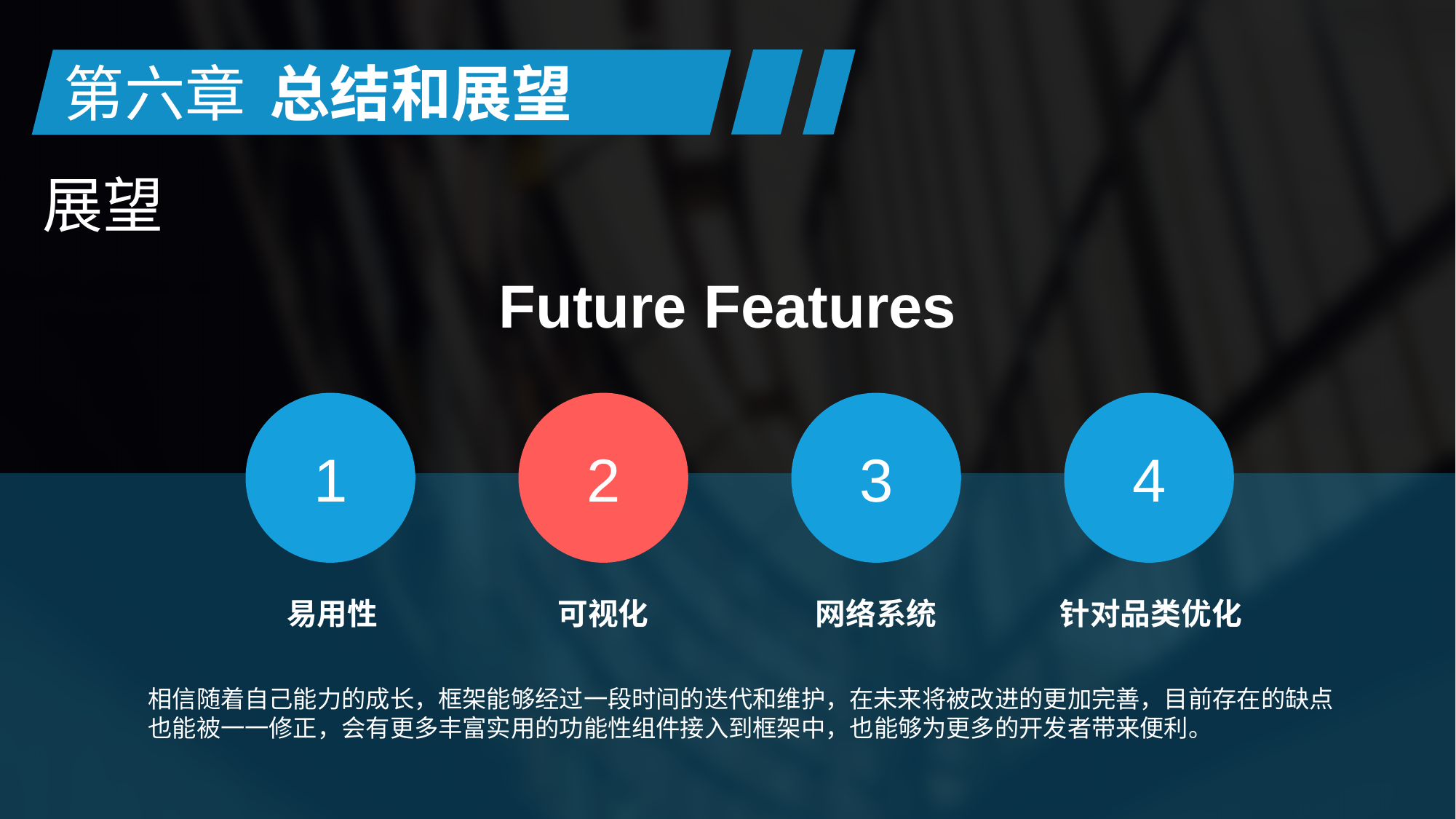

第六章
总结和展望
展望
Future Features
1
2
3
4

易用性
可视化
网络系统
针对品类优化
相信随着自己能力的成长，框架能够经过一段时间的迭代和维护，在未来将被改进的更加完善，目前存在的缺点也能被一一修正，会有更多丰富实用的功能性组件接入到框架中，也能够为更多的开发者带来便利。